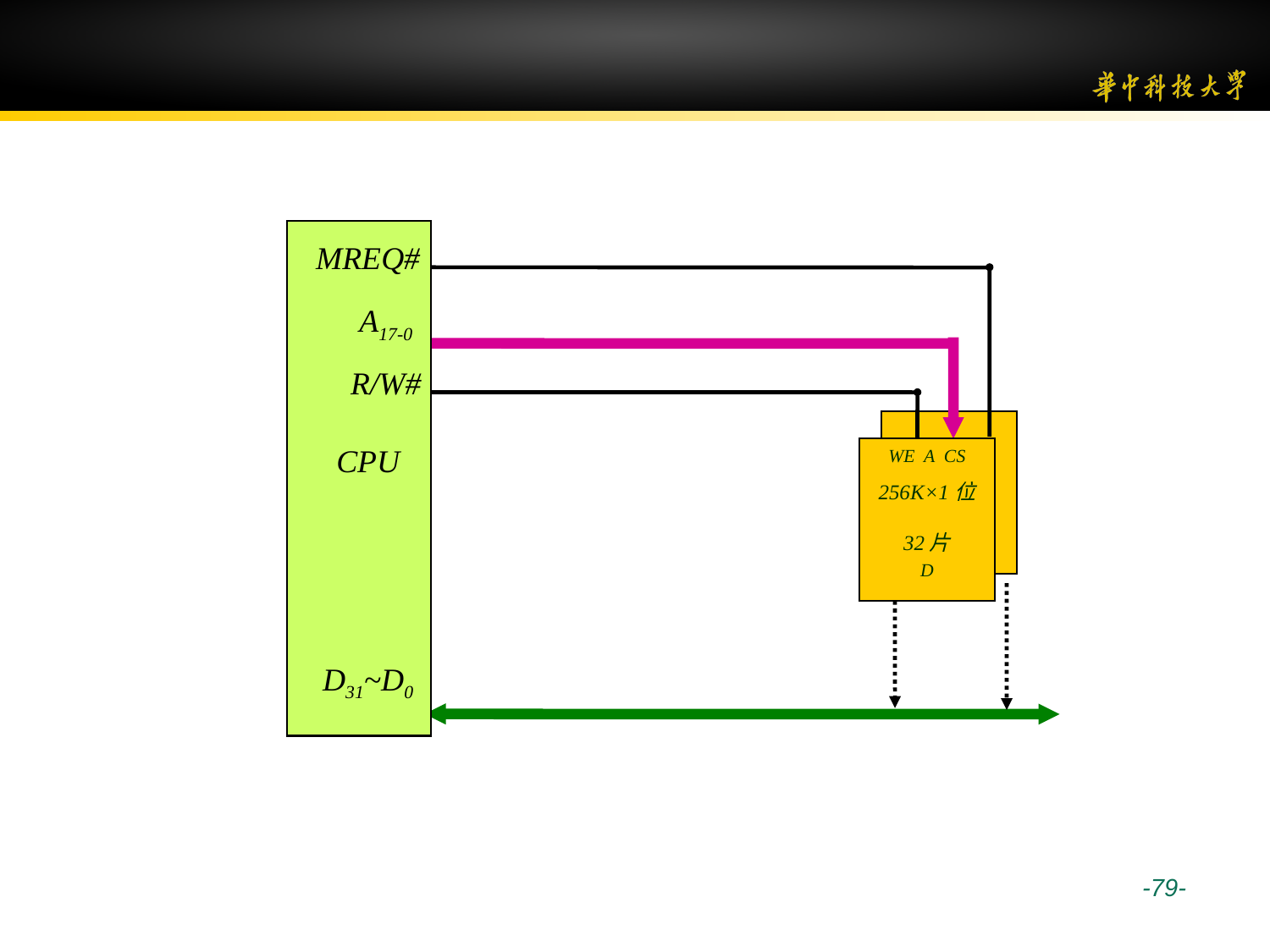

MREQ#
A17-0
R/W#
CPU
D31~D0

WE  A  CS
256K×1位

32片
D

 -79-